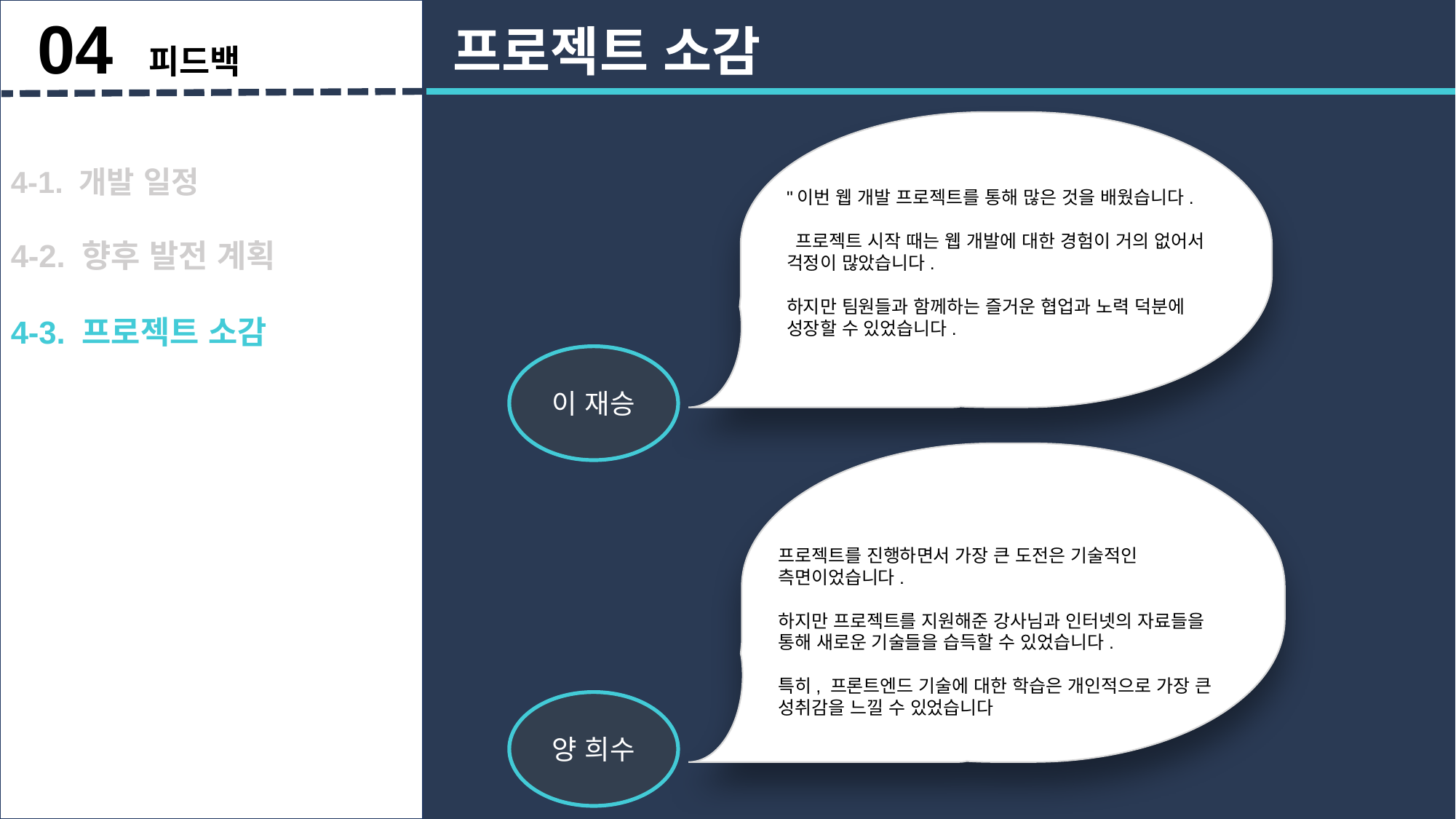

04 피드백
프로젝트 소감

4-1. 개발 일정

4-2. 향후 발전 계획

4-3. 프로젝트 소감
"이번 웹 개발 프로젝트를 통해 많은 것을 배웠습니다.

 프로젝트 시작 때는 웹 개발에 대한 경험이 거의 없어서 걱정이 많았습니다.

하지만 팀원들과 함께하는 즐거운 협업과 노력 덕분에 성장할 수 있었습니다.
이 재승

프로젝트를 진행하면서 가장 큰 도전은 기술적인 측면이었습니다.

하지만 프로젝트를 지원해준 강사님과 인터넷의 자료들을 통해 새로운 기술들을 습득할 수 있었습니다.

특히, 프론트엔드 기술에 대한 학습은 개인적으로 가장 큰 성취감을 느낄 수 있었습니다
양 희수